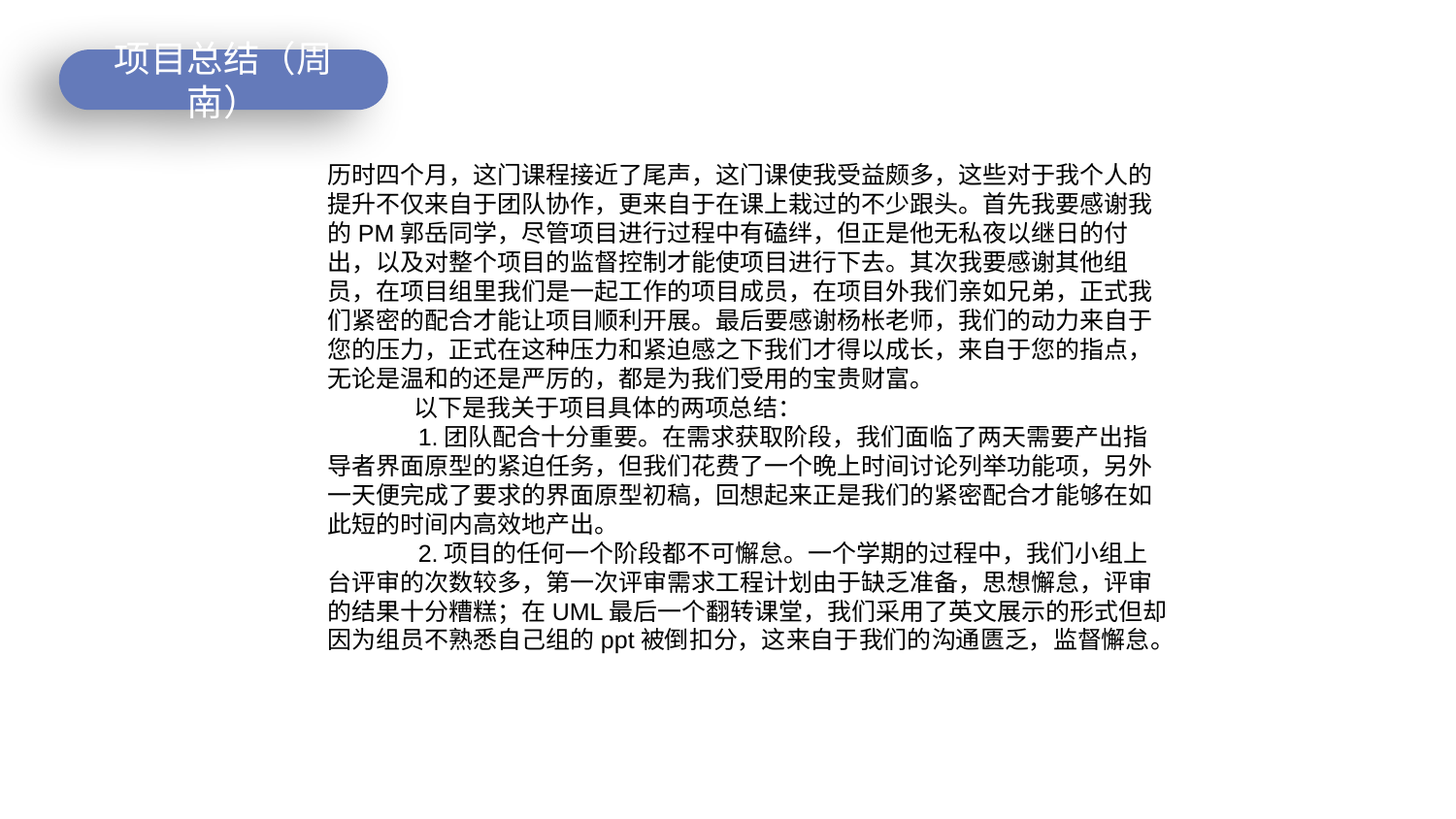

项目总结（周南）
历时四个月，这门课程接近了尾声，这门课使我受益颇多，这些对于我个人的提升不仅来自于团队协作，更来自于在课上栽过的不少跟头。首先我要感谢我的PM郭岳同学，尽管项目进行过程中有磕绊，但正是他无私夜以继日的付出，以及对整个项目的监督控制才能使项目进行下去。其次我要感谢其他组员，在项目组里我们是一起工作的项目成员，在项目外我们亲如兄弟，正式我们紧密的配合才能让项目顺利开展。最后要感谢杨枨老师，我们的动力来自于您的压力，正式在这种压力和紧迫感之下我们才得以成长，来自于您的指点，无论是温和的还是严厉的，都是为我们受用的宝贵财富。       以下是我关于项目具体的两项总结：
       1.团队配合十分重要。在需求获取阶段，我们面临了两天需要产出指导者界面原型的紧迫任务，但我们花费了一个晚上时间讨论列举功能项，另外一天便完成了要求的界面原型初稿，回想起来正是我们的紧密配合才能够在如此短的时间内高效地产出。
       2.项目的任何一个阶段都不可懈怠。一个学期的过程中，我们小组上台评审的次数较多，第一次评审需求工程计划由于缺乏准备，思想懈怠，评审的结果十分糟糕；在UML最后一个翻转课堂，我们采用了英文展示的形式但却因为组员不熟悉自己组的ppt被倒扣分，这来自于我们的沟通匮乏，监督懈怠。